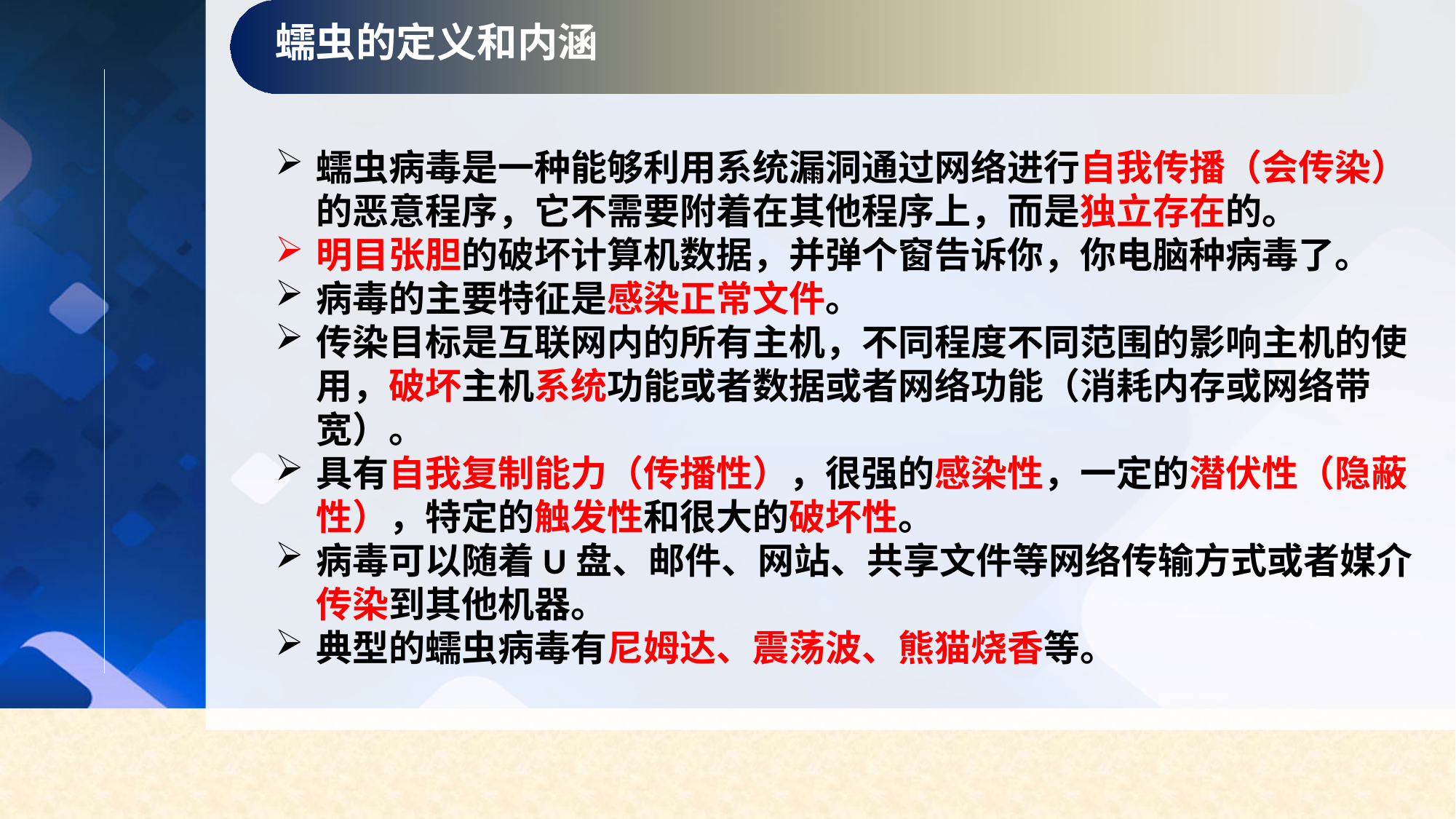

蠕虫的定义和内涵
蠕虫病毒是一种能够利用系统漏洞通过网络进行自我传播（会传染）的恶意程序，它不需要附着在其他程序上，而是独立存在的。
明目张胆的破坏计算机数据，并弹个窗告诉你，你电脑种病毒了。
病毒的主要特征是感染正常文件。
传染目标是互联网内的所有主机，不同程度不同范围的影响主机的使用，破坏主机系统功能或者数据或者网络功能（消耗内存或网络带宽）。
具有自我复制能力（传播性），很强的感染性，一定的潜伏性（隐蔽性），特定的触发性和很大的破坏性。
病毒可以随着U盘、邮件、网站、共享文件等网络传输方式或者媒介传染到其他机器。
典型的蠕虫病毒有尼姆达、震荡波、熊猫烧香等。